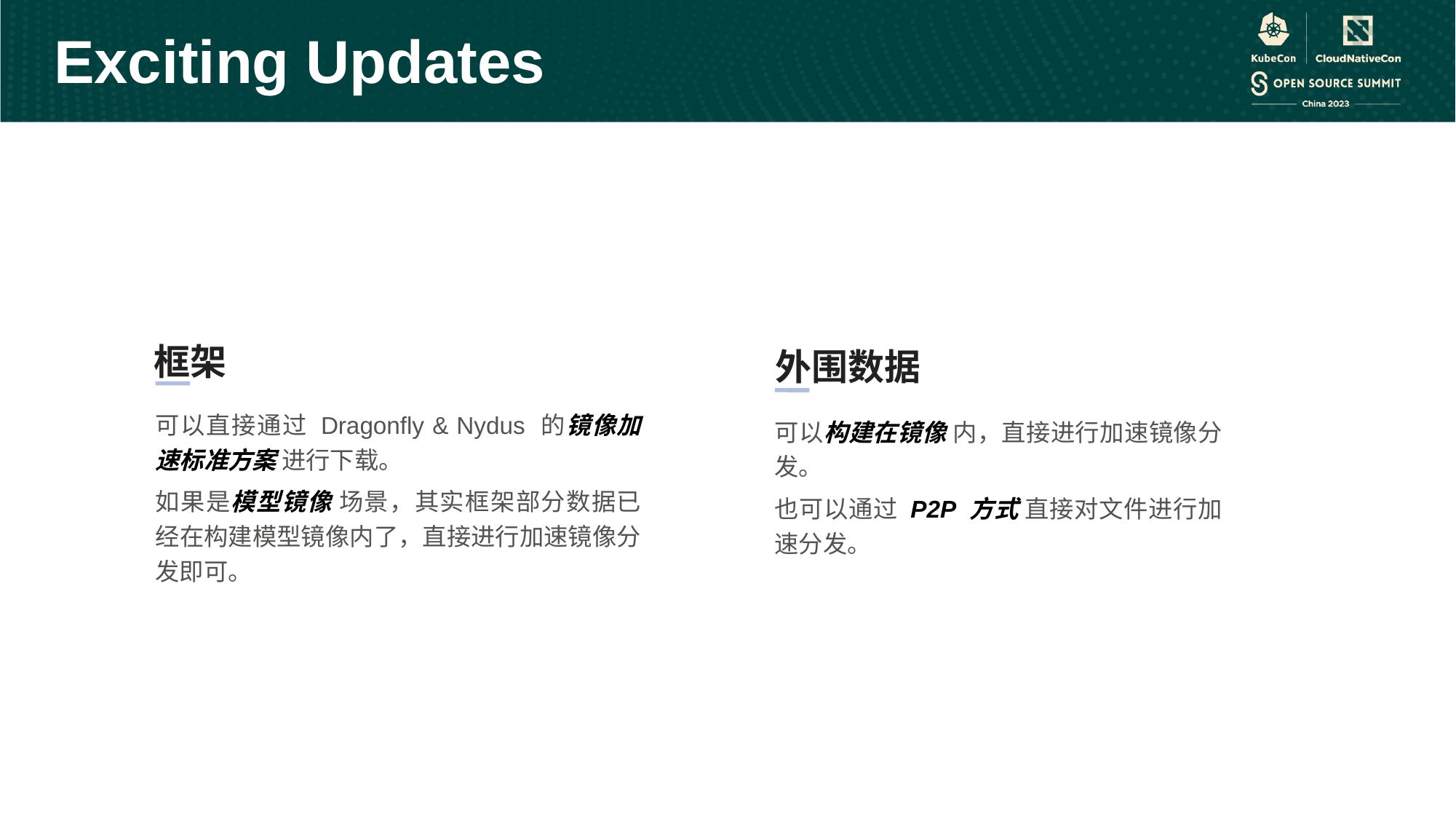

Exciting Updates
框架
外围数据

可以直接通过 Dragonfly & Nydus 的镜像加速标准方案 进行下载。
如果是模型镜像 场景，其实框架部分数据已经在构建模型镜像内了，直接进行加速镜像分发即可。
可以构建在镜像 内，直接进行加速镜像分发。
也可以通过 P2P 方式 直接对文件进行加速分发。